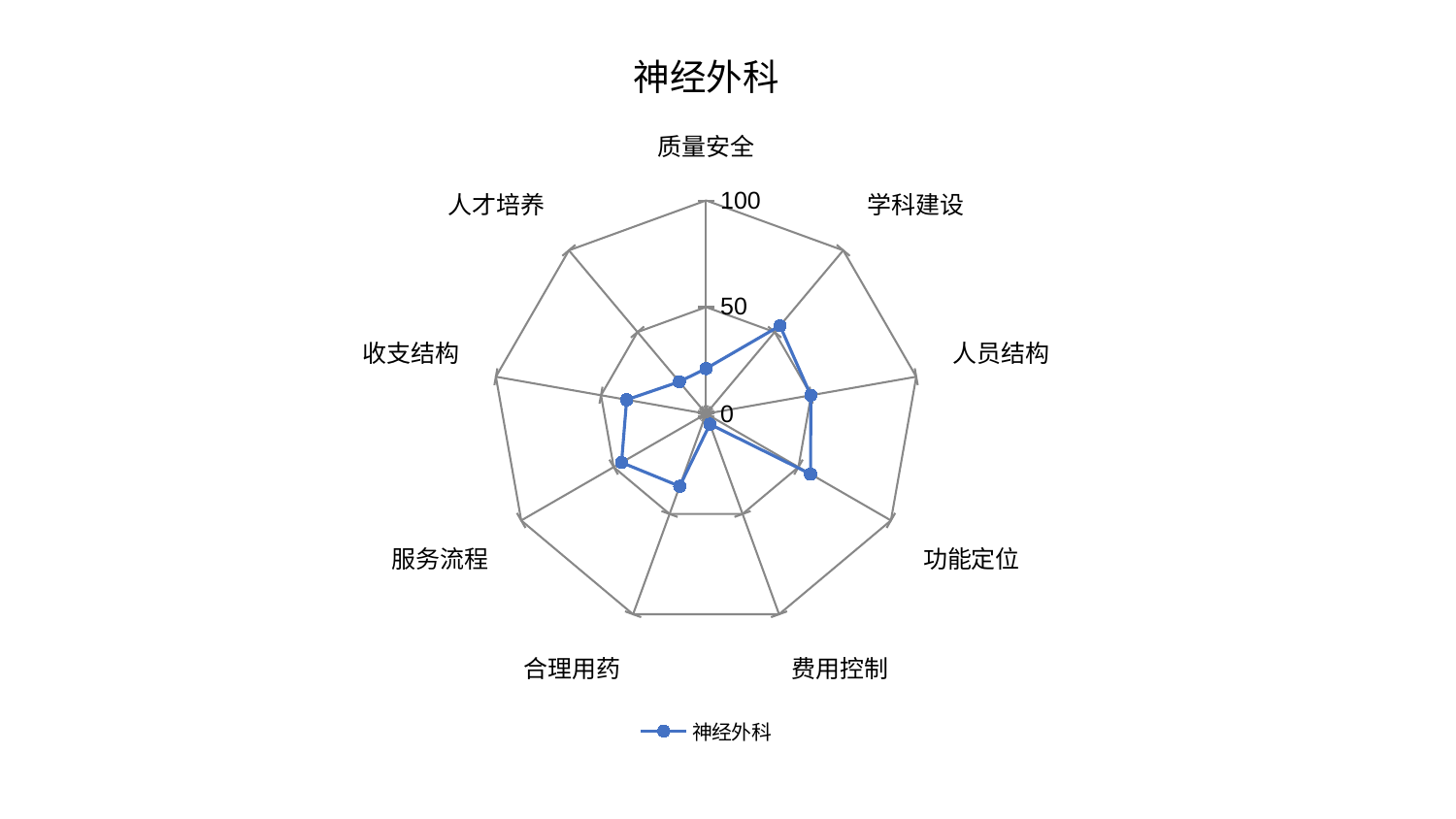

### Chart: 神经外科

| Category | 神经外科 |
|---|---|
| 质量安全 | 21.209001506236078 |
| 学科建设 | 53.880273595169484 |
| 人员结构 | 49.83428716761922 |
| 功能定位 | 56.560295226599244 |
| 费用控制 | 5.236747092846935 |
| 合理用药 | 36.16513000751617 |
| 服务流程 | 45.735789803204334 |
| 收支结构 | 37.80421175055252 |
| 人才培养 | 19.583305094561783 |
170